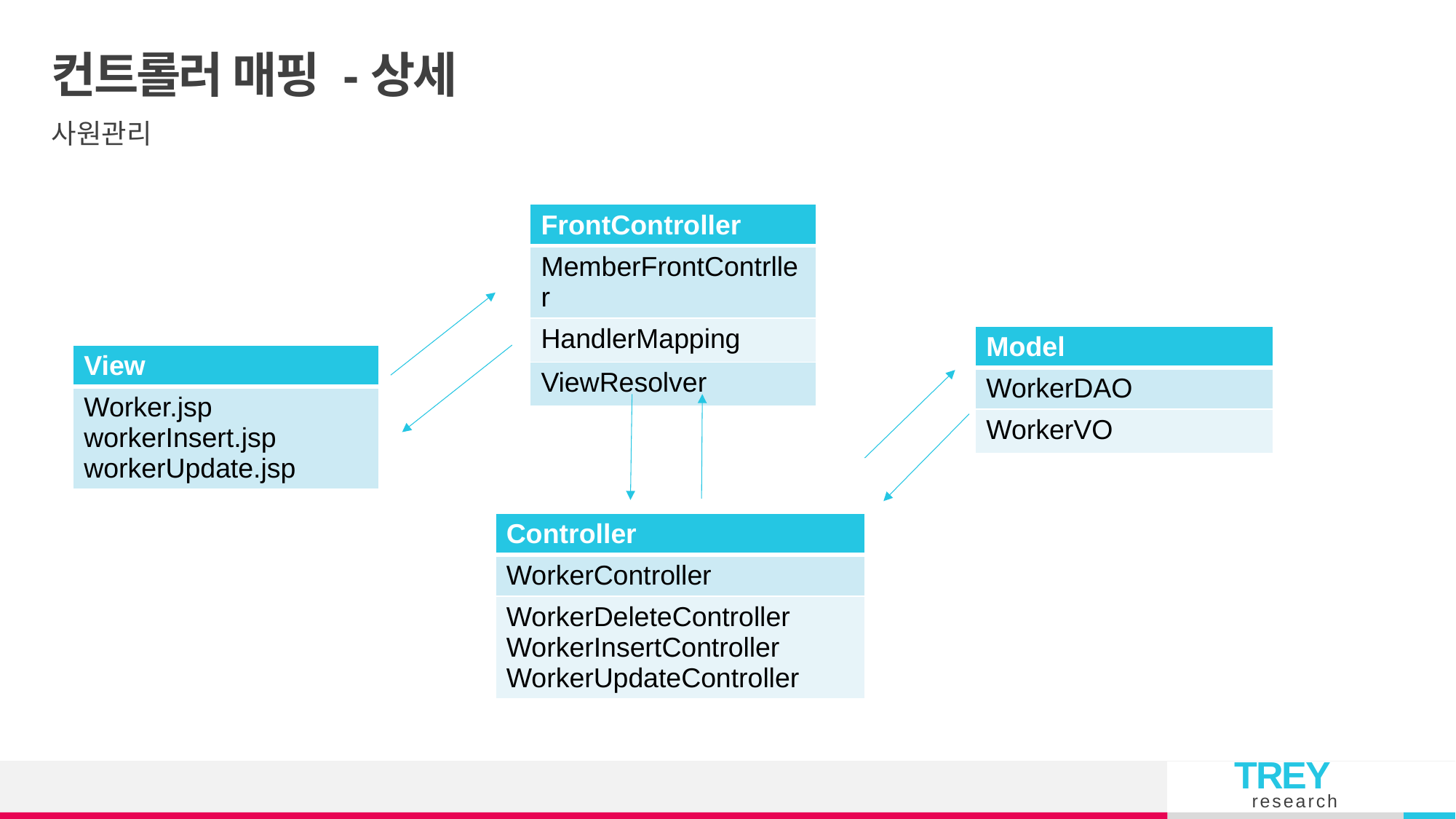

# 컨트롤러 매핑 -상세
사원관리

| FrontController |
| --- |
| MemberFrontContrller |
| HandlerMapping |
| ViewResolver |
| Model |
| --- |
| WorkerDAO |
| WorkerVO |
| View |
| --- |
| Worker.jsp workerInsert.jsp workerUpdate.jsp |
| Controller |
| --- |
| WorkerController |
| WorkerDeleteController WorkerInsertController WorkerUpdateController |